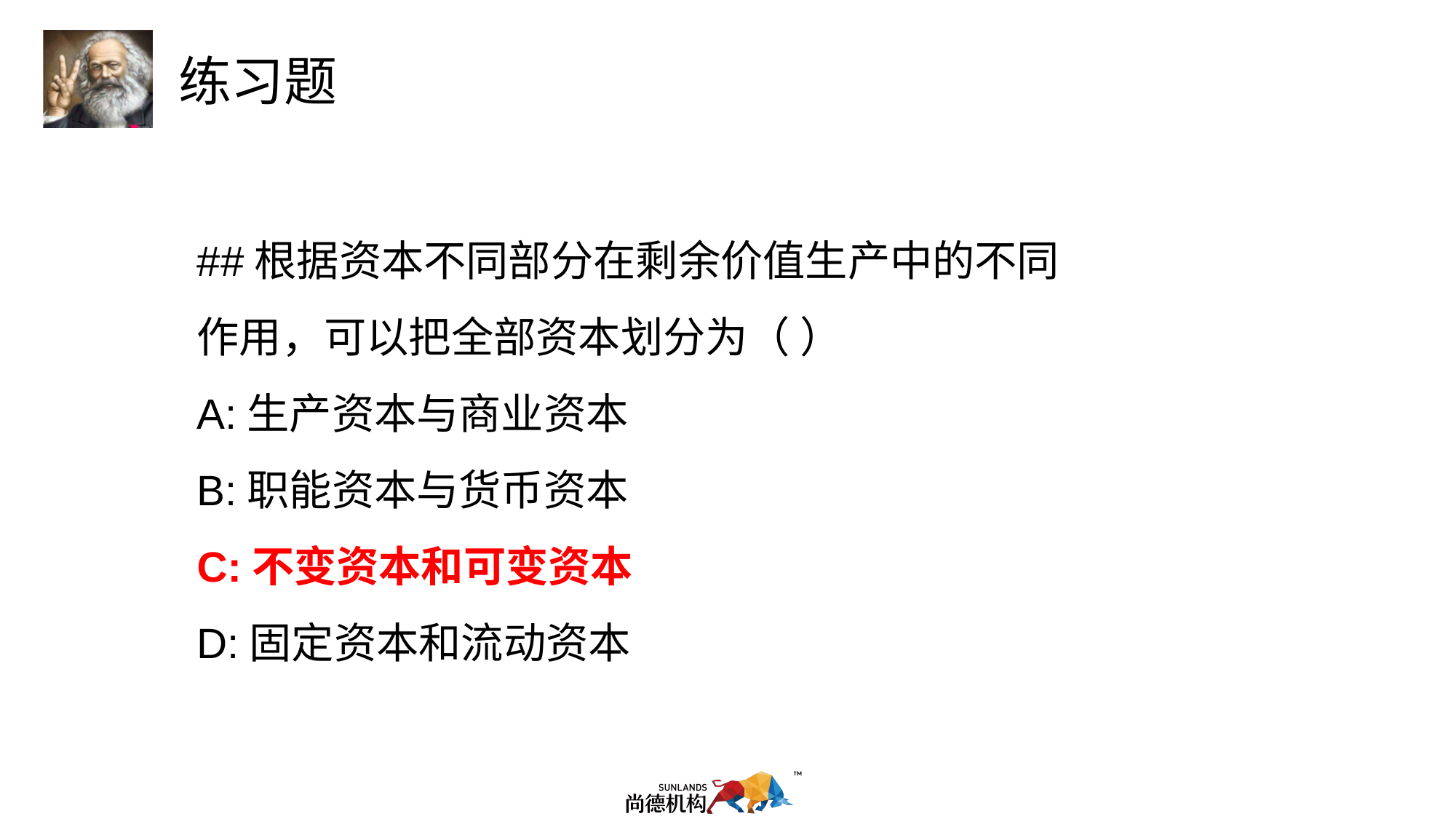

##根据资本不同部分在剩余价值生产中的不同作用，可以把全部资本划分为（ ）
A:生产资本与商业资本
B:职能资本与货币资本
C:不变资本和可变资本
D:固定资本和流动资本